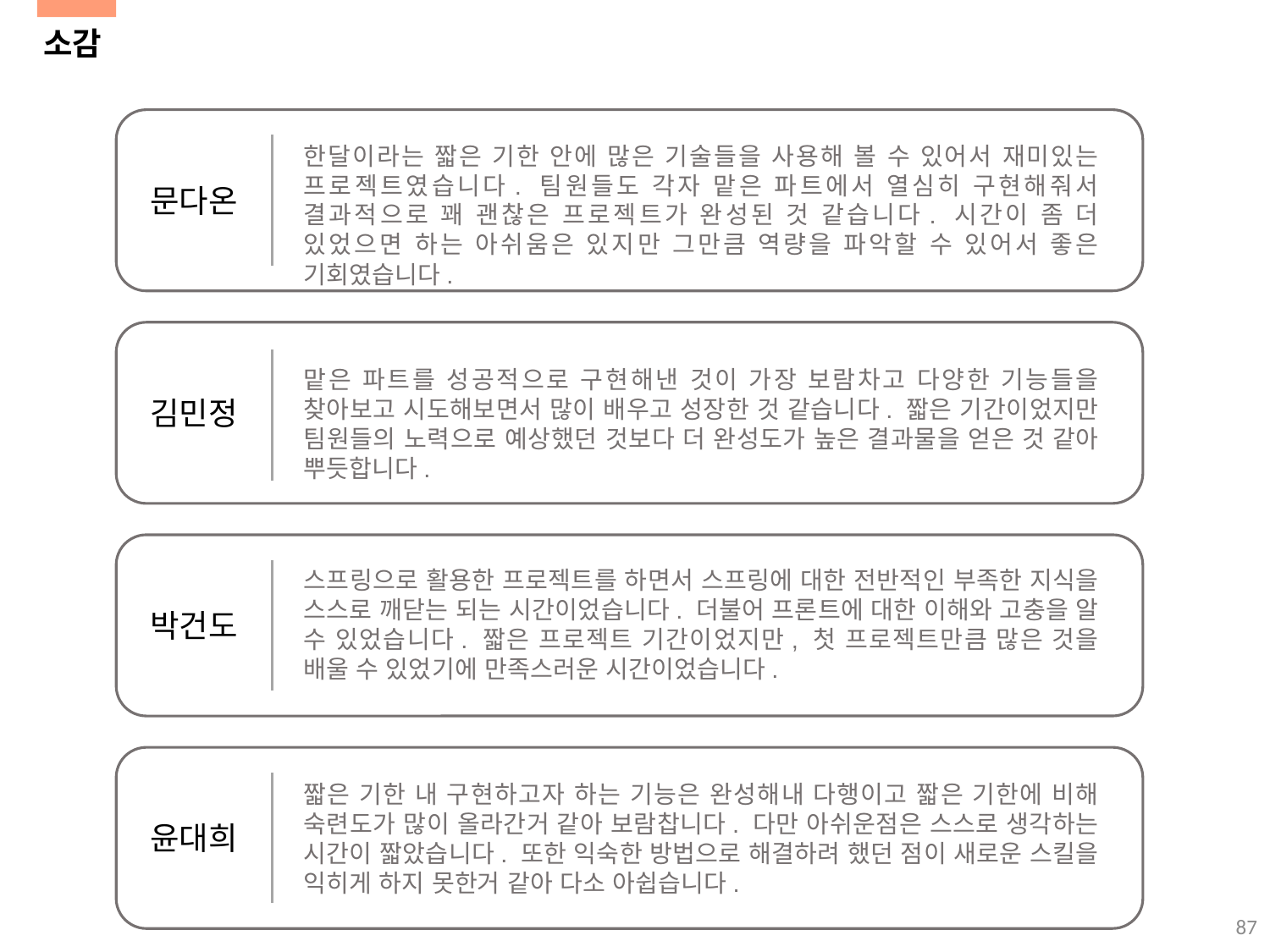

소감

한달이라는 짧은 기한 안에 많은 기술들을 사용해 볼 수 있어서 재미있는 프로젝트였습니다. 팀원들도 각자 맡은 파트에서 열심히 구현해줘서 결과적으로 꽤 괜찮은 프로젝트가 완성된 것 같습니다. 시간이 좀 더 있었으면 하는 아쉬움은 있지만 그만큼 역량을 파악할 수 있어서 좋은 기회였습니다.
문다온

맡은 파트를 성공적으로 구현해낸 것이 가장 보람차고 다양한 기능들을 찾아보고 시도해보면서 많이 배우고 성장한 것 같습니다. 짧은 기간이었지만 팀원들의 노력으로 예상했던 것보다 더 완성도가 높은 결과물을 얻은 것 같아 뿌듯합니다.
김민정

스프링으로 활용한 프로젝트를 하면서 스프링에 대한 전반적인 부족한 지식을 스스로 깨닫는 되는 시간이었습니다. 더불어 프론트에 대한 이해와 고충을 알 수 있었습니다. 짧은 프로젝트 기간이었지만, 첫 프로젝트만큼 많은 것을 배울 수 있었기에 만족스러운 시간이었습니다.
박건도

짧은 기한 내 구현하고자 하는 기능은 완성해내 다행이고 짧은 기한에 비해 숙련도가 많이 올라간거 같아 보람찹니다. 다만 아쉬운점은 스스로 생각하는 시간이 짧았습니다. 또한 익숙한 방법으로 해결하려 했던 점이 새로운 스킬을 익히게 하지 못한거 같아 다소 아쉽습니다.
윤대희
87